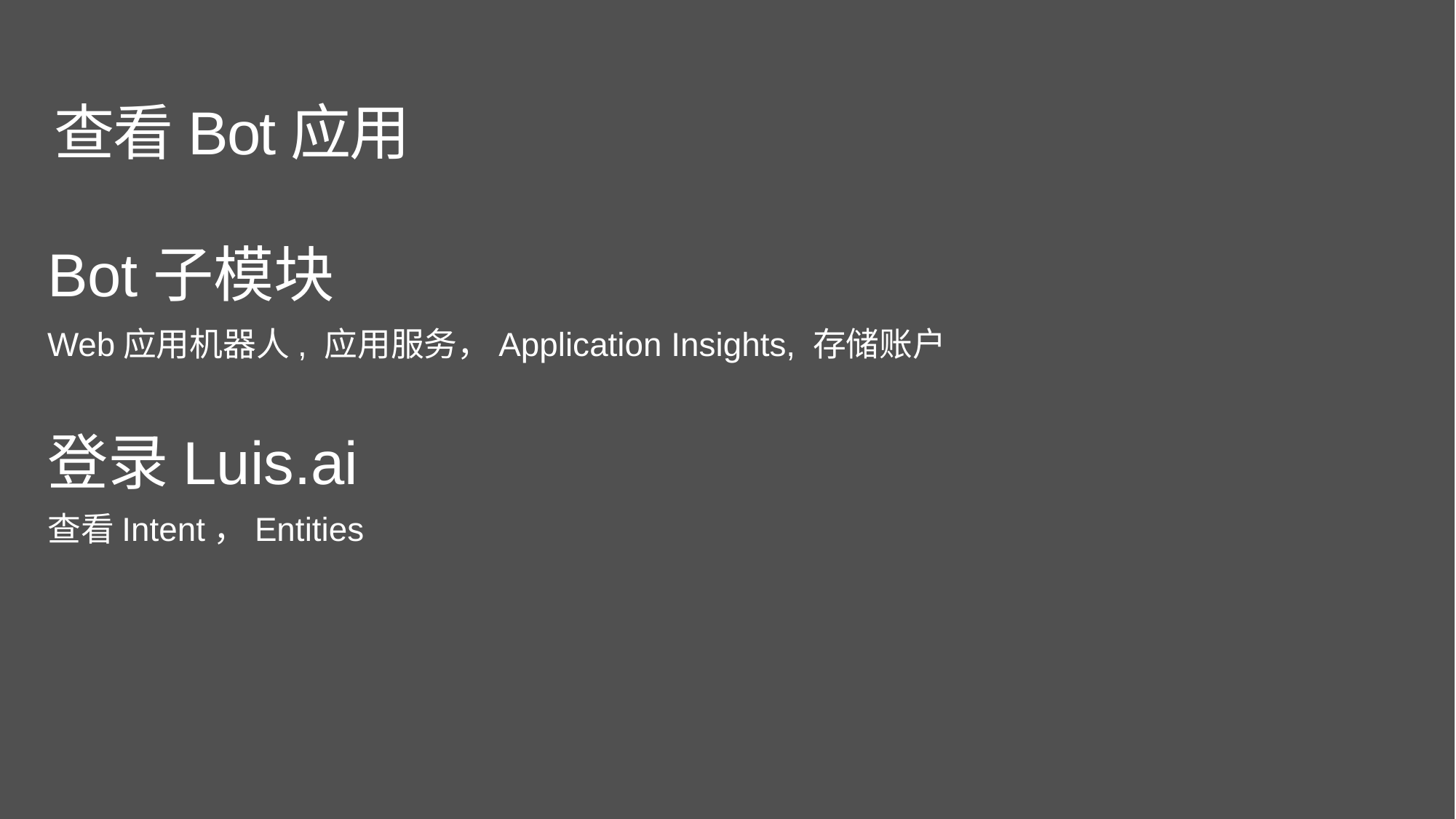

查看Bot应用
Bot子模块
Web应用机器人, 应用服务，Application Insights, 存储账户

登录Luis.ai
查看Intent，Entities